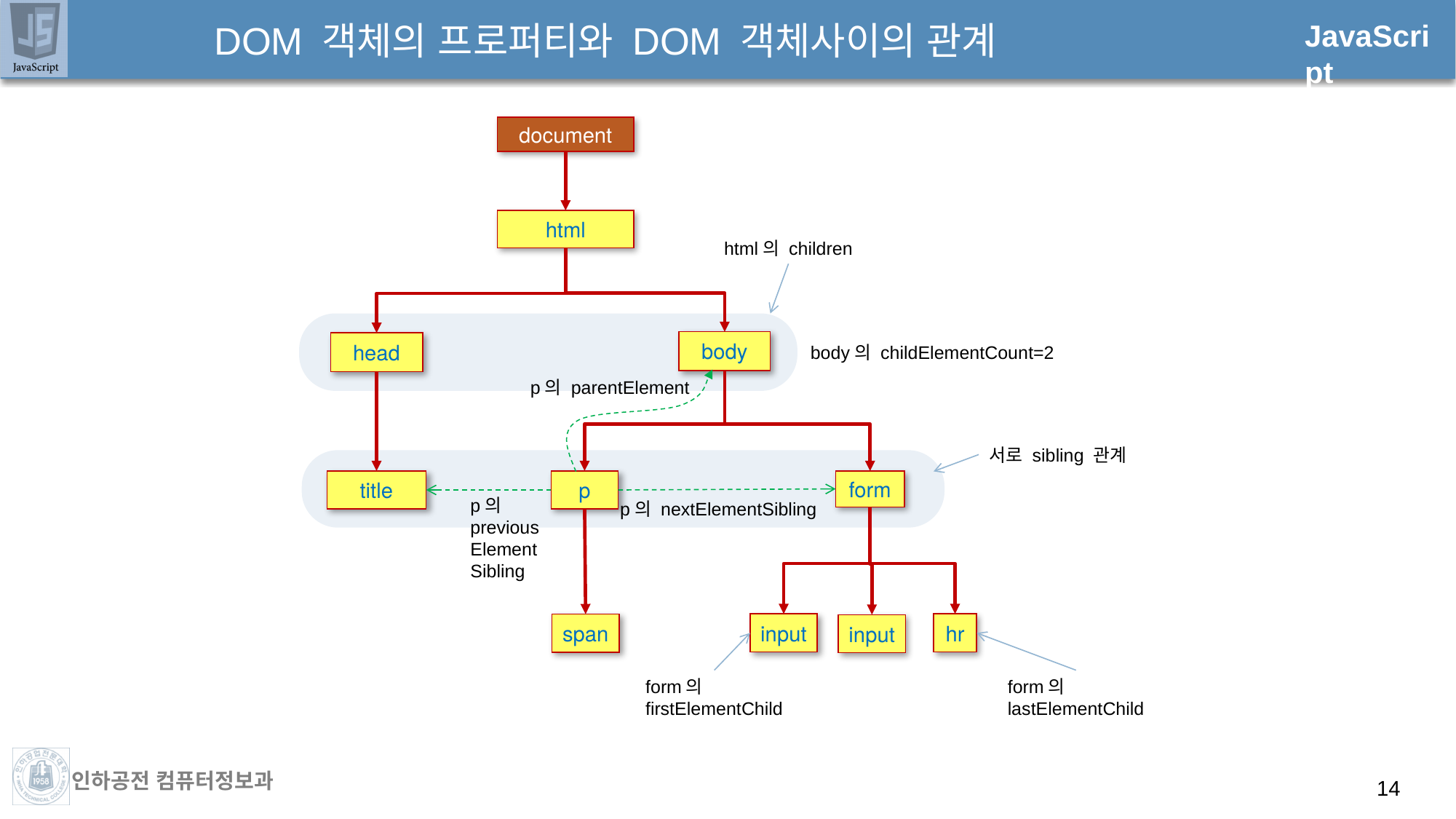

# DOM 객체의 프로퍼티와 DOM 객체사이의 관계
document
html
html의 children

body
head
body의 childElementCount=2

p의 parentElement
서로 sibling 관계

title
form
p
p의
previous
Element
Sibling
p의 nextElementSibling
hr
input
span
input
form의
firstElementChild
form의
lastElementChild